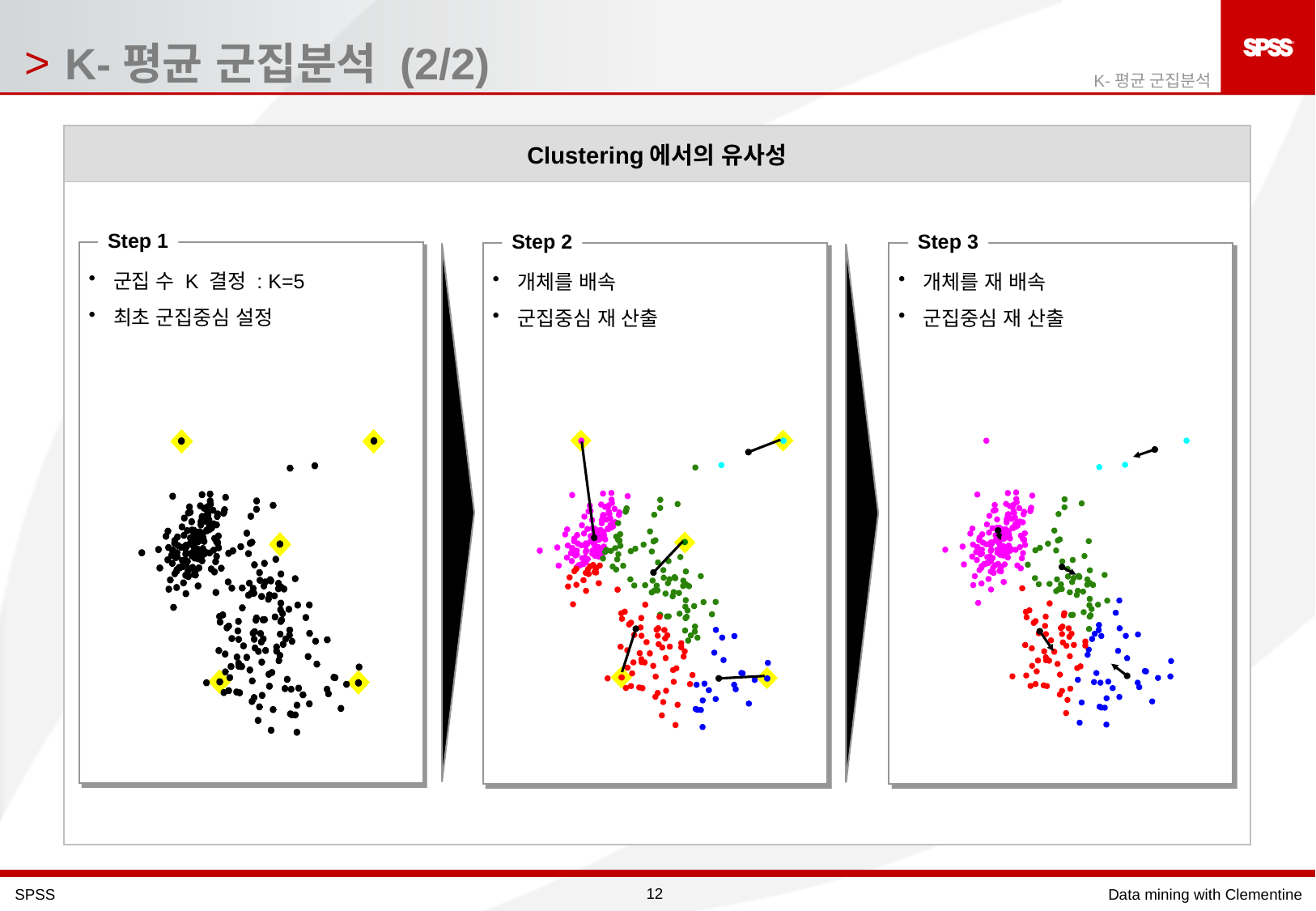

K-평균 군집분석 (2/2)
K-평균 군집분석
| Clustering에서의 유사성 |
| --- |
|  |
Step 1
Step 2
Step 3
군집 수 K 결정 : K=5
최초 군집중심 설정
개체를 배속
군집중심 재 산출
개체를 재 배속
군집중심 재 산출